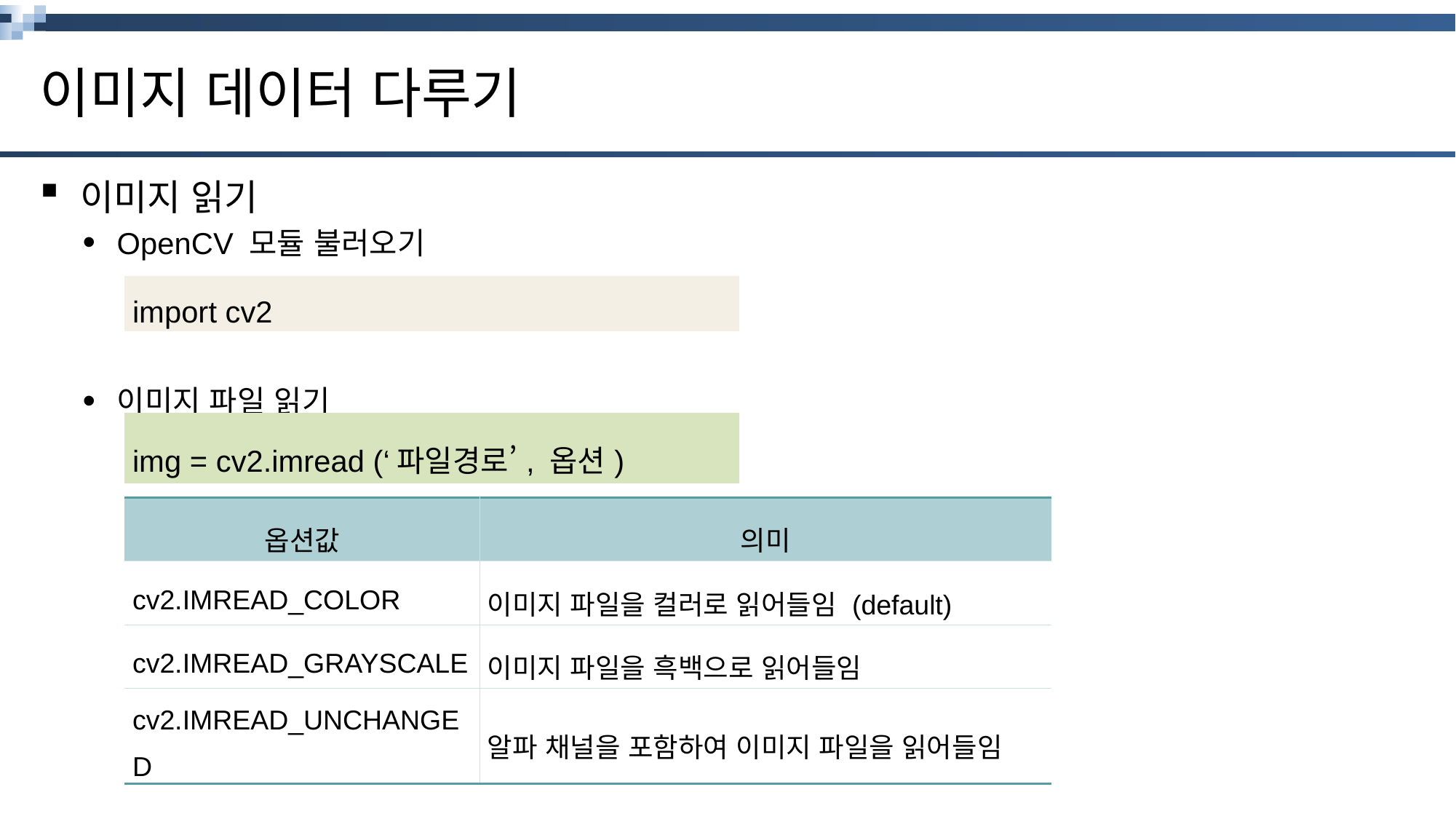

# 이미지 데이터 다루기
이미지 읽기
OpenCV 모듈 불러오기

이미지 파일 읽기
| import cv2 |
| --- |
| img = cv2.imread (‘파일경로’, 옵션) |
| --- |
| 옵션값 | 의미 |
| --- | --- |
| cv2.IMREAD\_COLOR | 이미지 파일을 컬러로 읽어들임 (default) |
| cv2.IMREAD\_GRAYSCALE | 이미지 파일을 흑백으로 읽어들임 |
| cv2.IMREAD\_UNCHANGED | 알파 채널을 포함하여 이미지 파일을 읽어들임 |